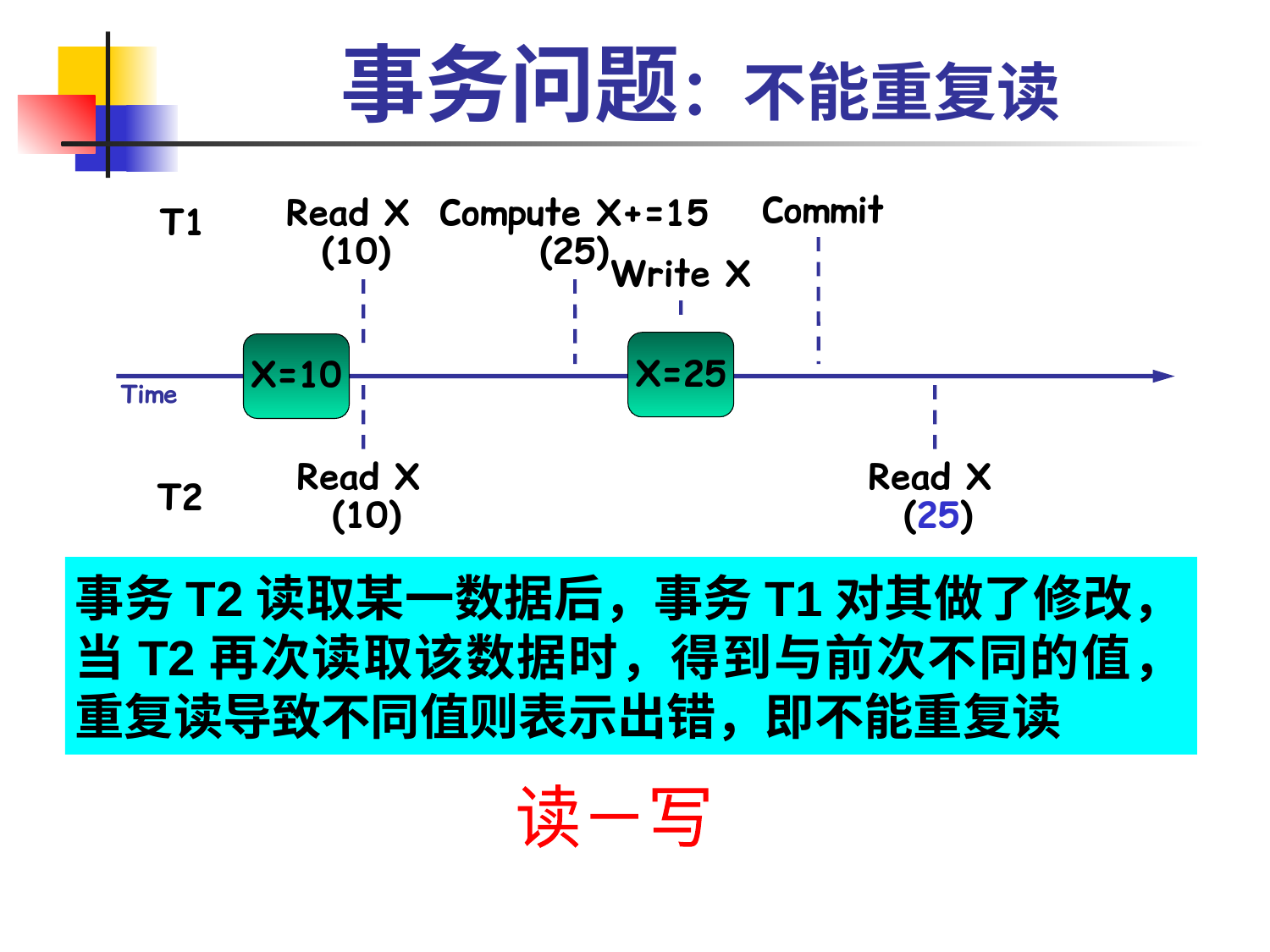

# 事务问题：不能重复读
Commit

Read X
(10)

Compute X+=15
(25)

T1
Write X

X=25
X=10
Time

Read X
(10)

Read X
(25)
T2
事务T2读取某一数据后，事务T1对其做了修改，当T2再次读取该数据时，得到与前次不同的值，重复读导致不同值则表示出错，即不能重复读
读－写